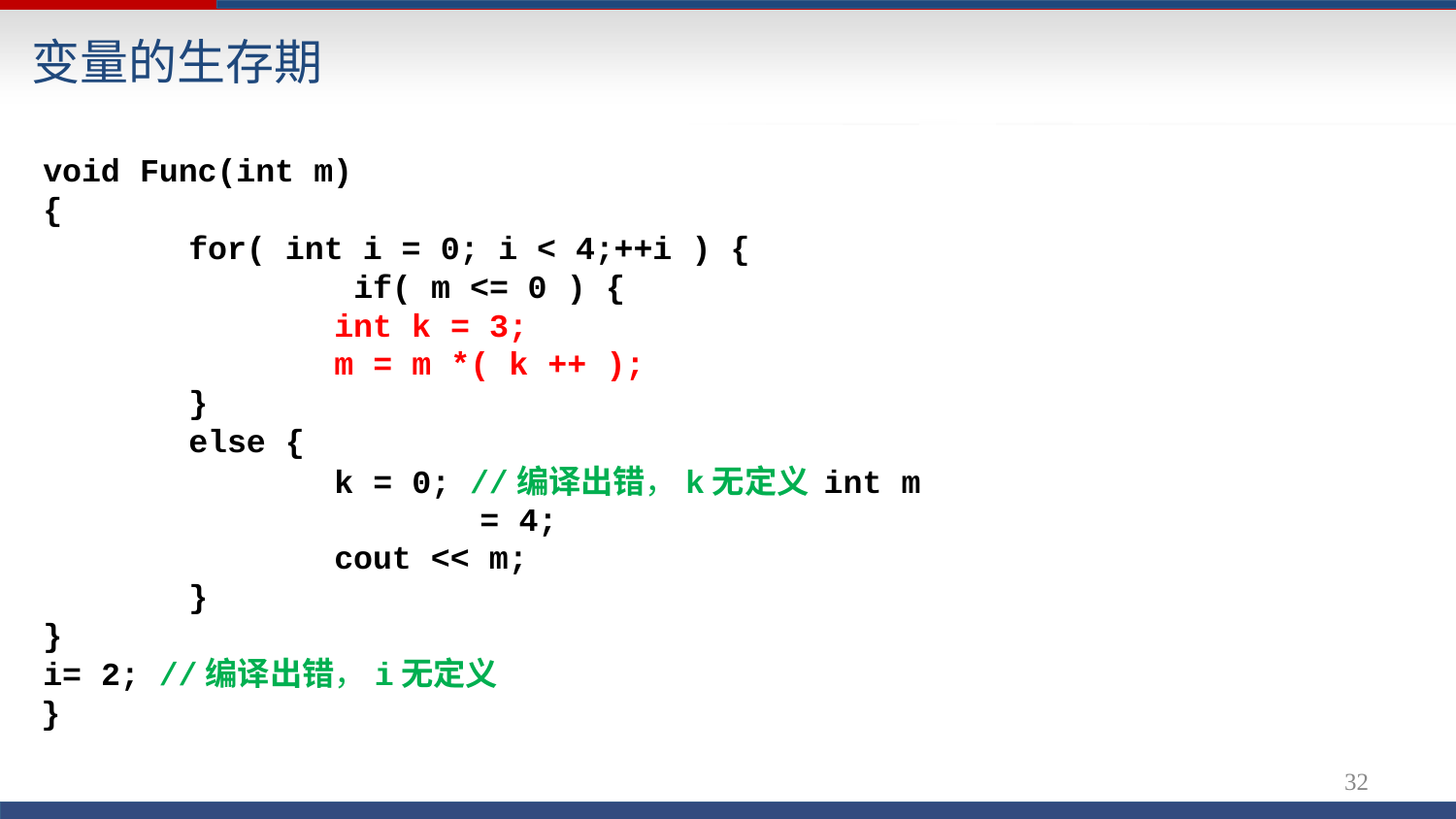

# 变量的生存期
void Func(int m)
{
for( int i = 0; i < 4;++i ) {  if( m <= 0 ) {
int k = 3;
m = m *( k ++ );
}
else {
k = 0; //编译出错，k无定义 int m = 4;
cout << m;
}
}
i= 2; //编译出错，i无定义
}
32